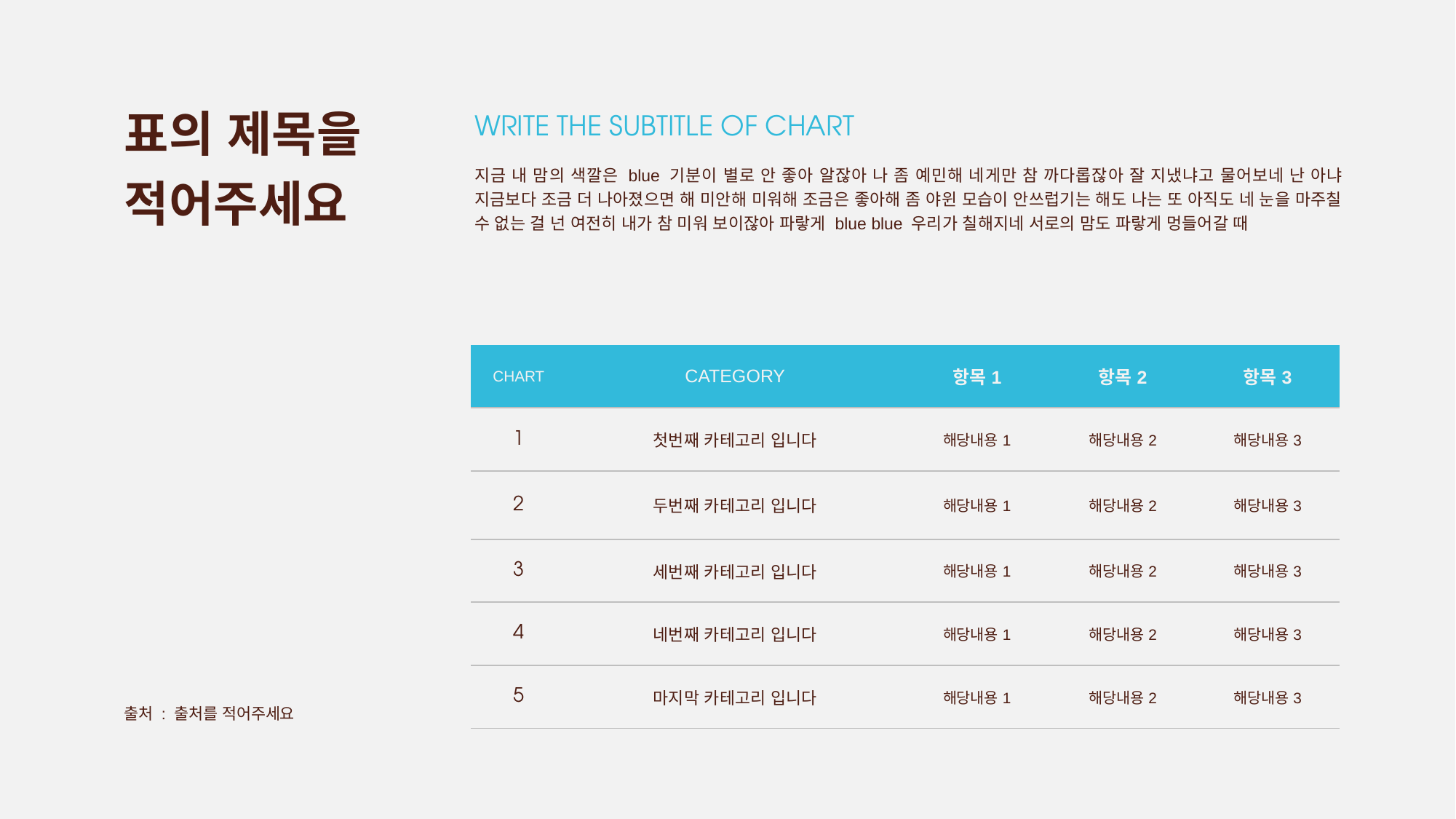

표의 제목을
적어주세요
WRITE THE SUBTITLE OF CHART
지금 내 맘의 색깔은 blue 기분이 별로 안 좋아 알잖아 나 좀 예민해 네게만 참 까다롭잖아 잘 지냈냐고 물어보네 난 아냐 지금보다 조금 더 나아졌으면 해 미안해 미워해 조금은 좋아해 좀 야윈 모습이 안쓰럽기는 해도 나는 또 아직도 네 눈을 마주칠 수 없는 걸 넌 여전히 내가 참 미워 보이잖아 파랗게 blue blue 우리가 칠해지네 서로의 맘도 파랗게 멍들어갈 때
| CHART | CATEGORY | 항목1 | 항목2 | 항목3 |
| --- | --- | --- | --- | --- |
| 1 | 첫번째 카테고리 입니다 | 해당내용1 | 해당내용2 | 해당내용3 |
| 2 | 두번째 카테고리 입니다 | 해당내용1 | 해당내용2 | 해당내용3 |
| 3 | 세번째 카테고리 입니다 | 해당내용1 | 해당내용2 | 해당내용3 |
| 4 | 네번째 카테고리 입니다 | 해당내용1 | 해당내용2 | 해당내용3 |
| 5 | 마지막 카테고리 입니다 | 해당내용1 | 해당내용2 | 해당내용3 |
출처 : 출처를 적어주세요